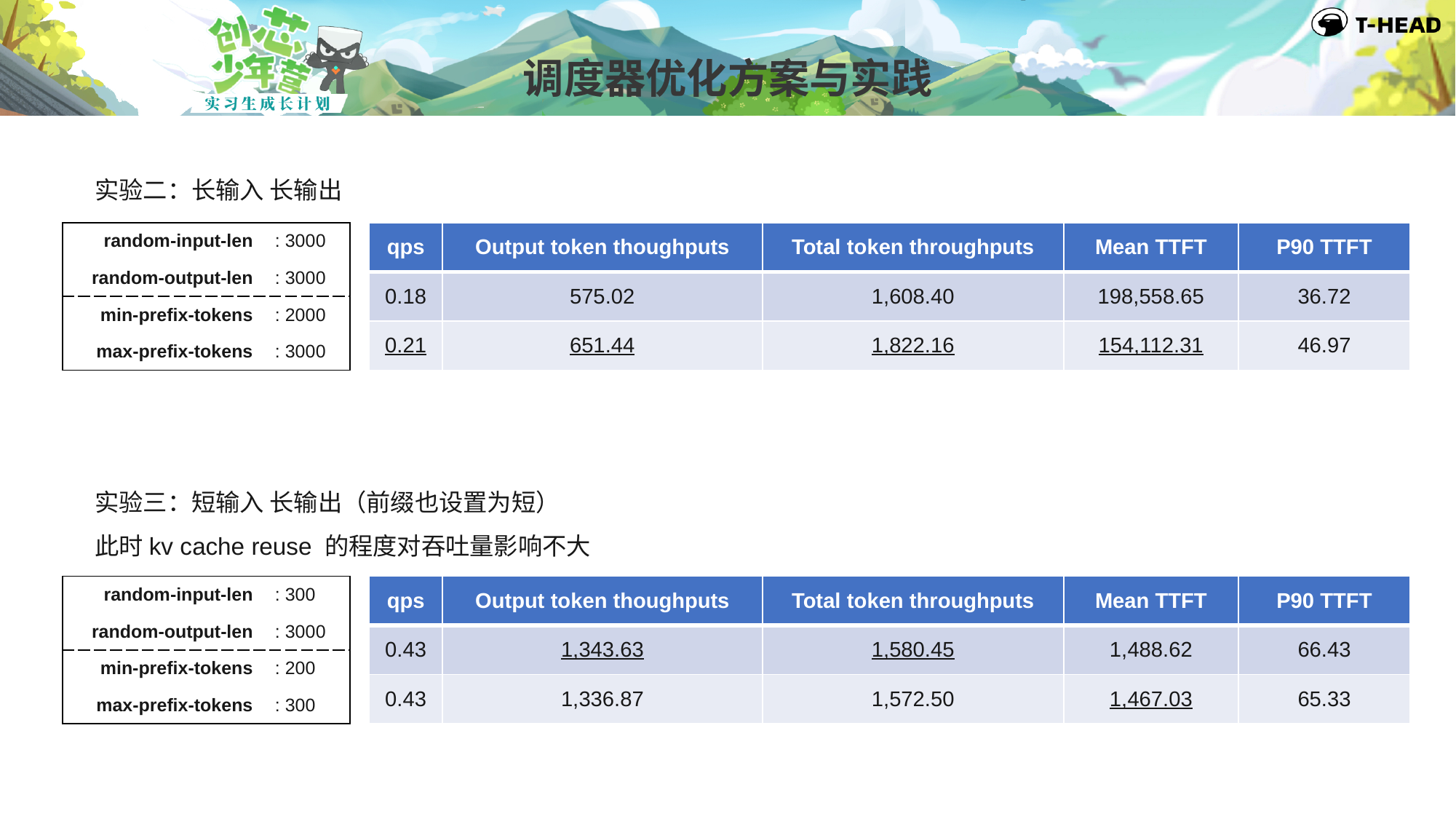

调度器优化方案与实践
实验二：长输入 长输出
| random-input-len | : 3000 |
| --- | --- |
| random-output-len | : 3000 |
| min-prefix-tokens | : 2000 |
| max-prefix-tokens | : 3000 |
| qps | Output token thoughputs | Total token throughputs | Mean TTFT | P90 TTFT |
| --- | --- | --- | --- | --- |
| 0.18 | 575.02 | 1,608.40 | 198,558.65 | 36.72 |
| 0.21 | 651.44 | 1,822.16 | 154,112.31 | 46.97 |
实验三：短输入 长输出（前缀也设置为短）
此时kv cache reuse 的程度对吞吐量影响不大
| random-input-len | : 300 |
| --- | --- |
| random-output-len | : 3000 |
| min-prefix-tokens | : 200 |
| max-prefix-tokens | : 300 |
| qps | Output token thoughputs | Total token throughputs | Mean TTFT | P90 TTFT |
| --- | --- | --- | --- | --- |
| 0.43 | 1,343.63 | 1,580.45 | 1,488.62 | 66.43 |
| 0.43 | 1,336.87 | 1,572.50 | 1,467.03 | 65.33 |